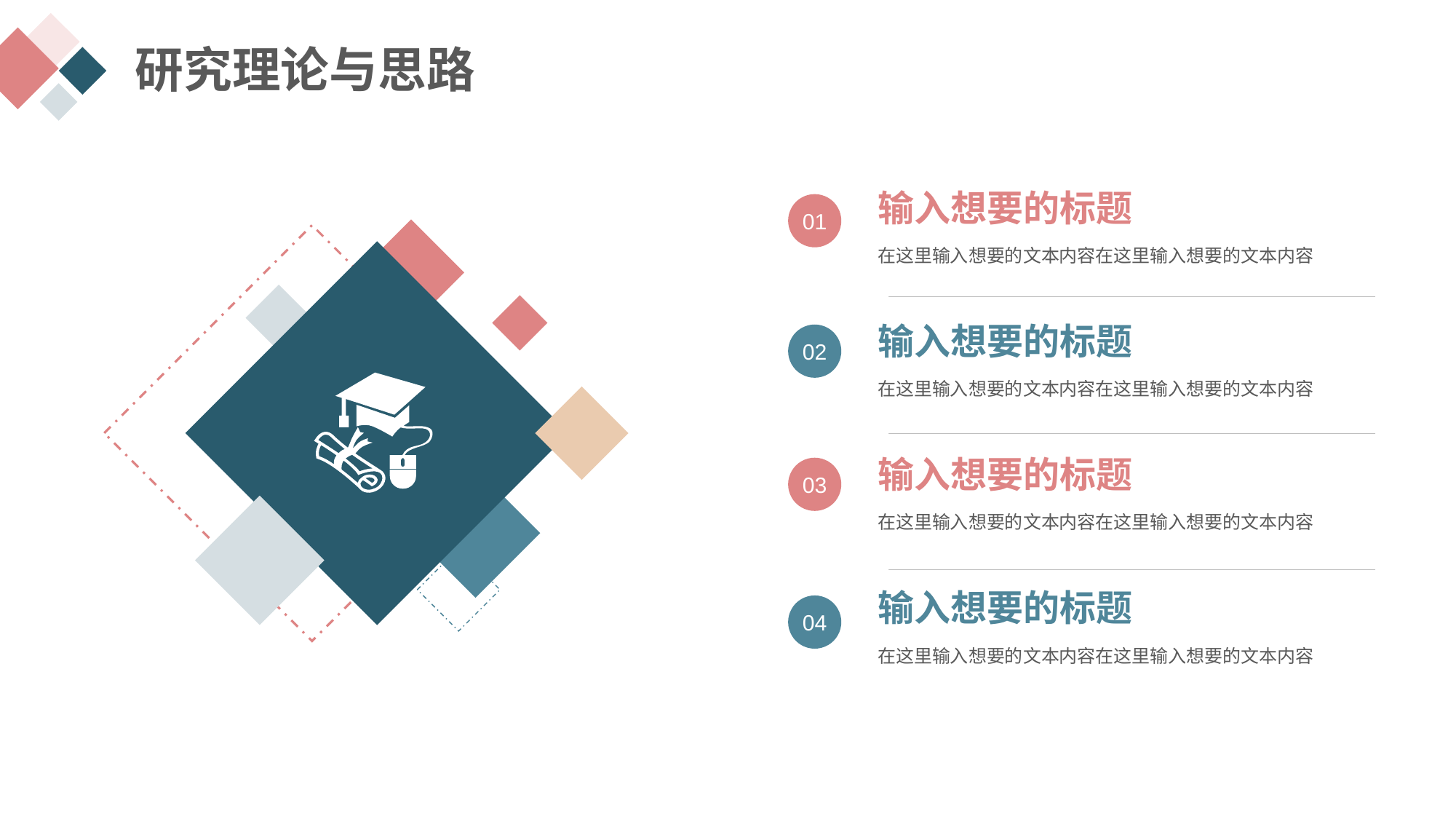

研究理论与思路
输入想要的标题
01

在这里输入想要的文本内容在这里输入想要的文本内容
输入想要的标题
02
在这里输入想要的文本内容在这里输入想要的文本内容
输入想要的标题
03
在这里输入想要的文本内容在这里输入想要的文本内容
输入想要的标题
04
在这里输入想要的文本内容在这里输入想要的文本内容